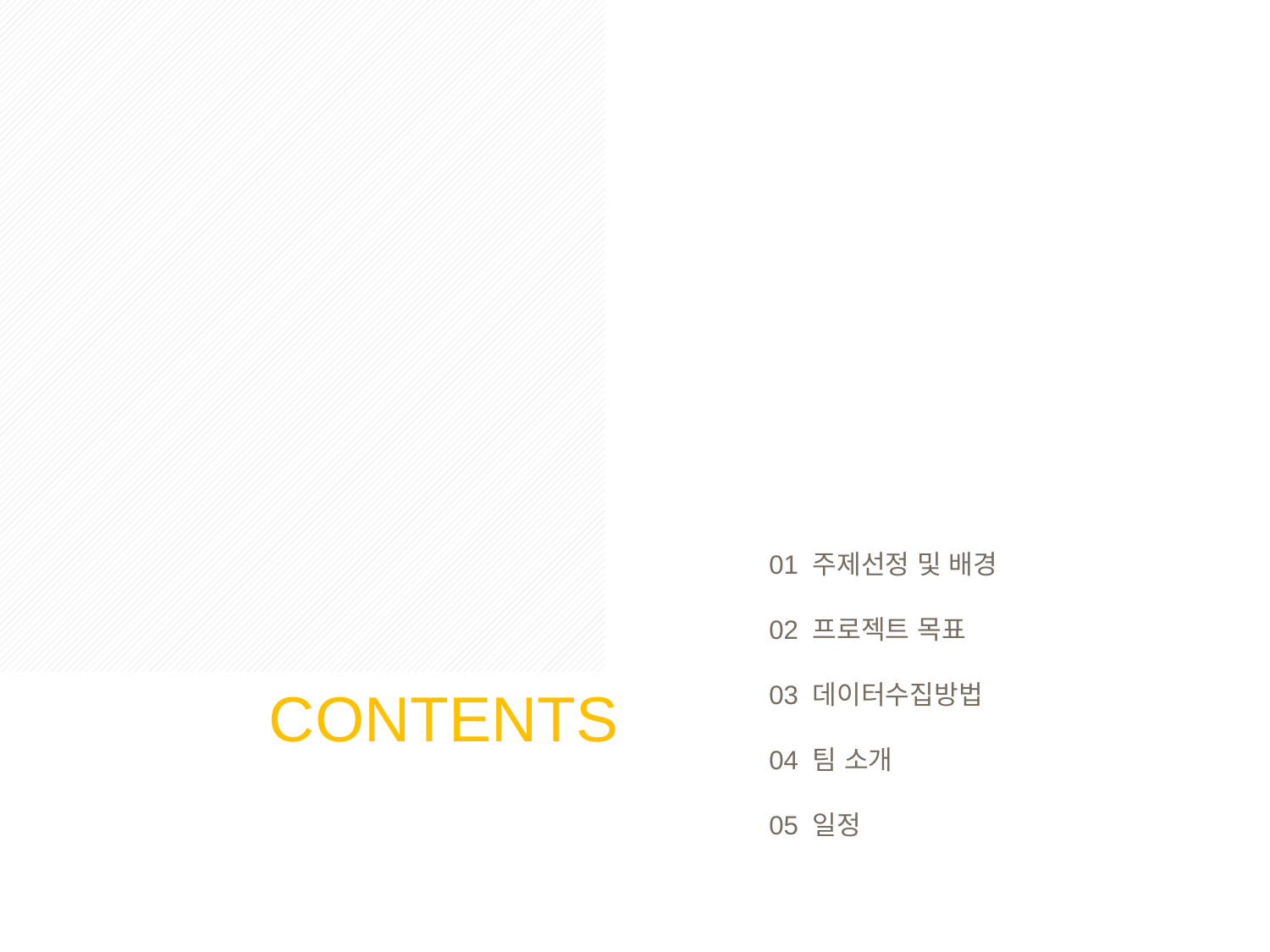

01 주제선정 및 배경
02 프로젝트 목표
03 데이터수집방법
04 팀 소개
05 일정